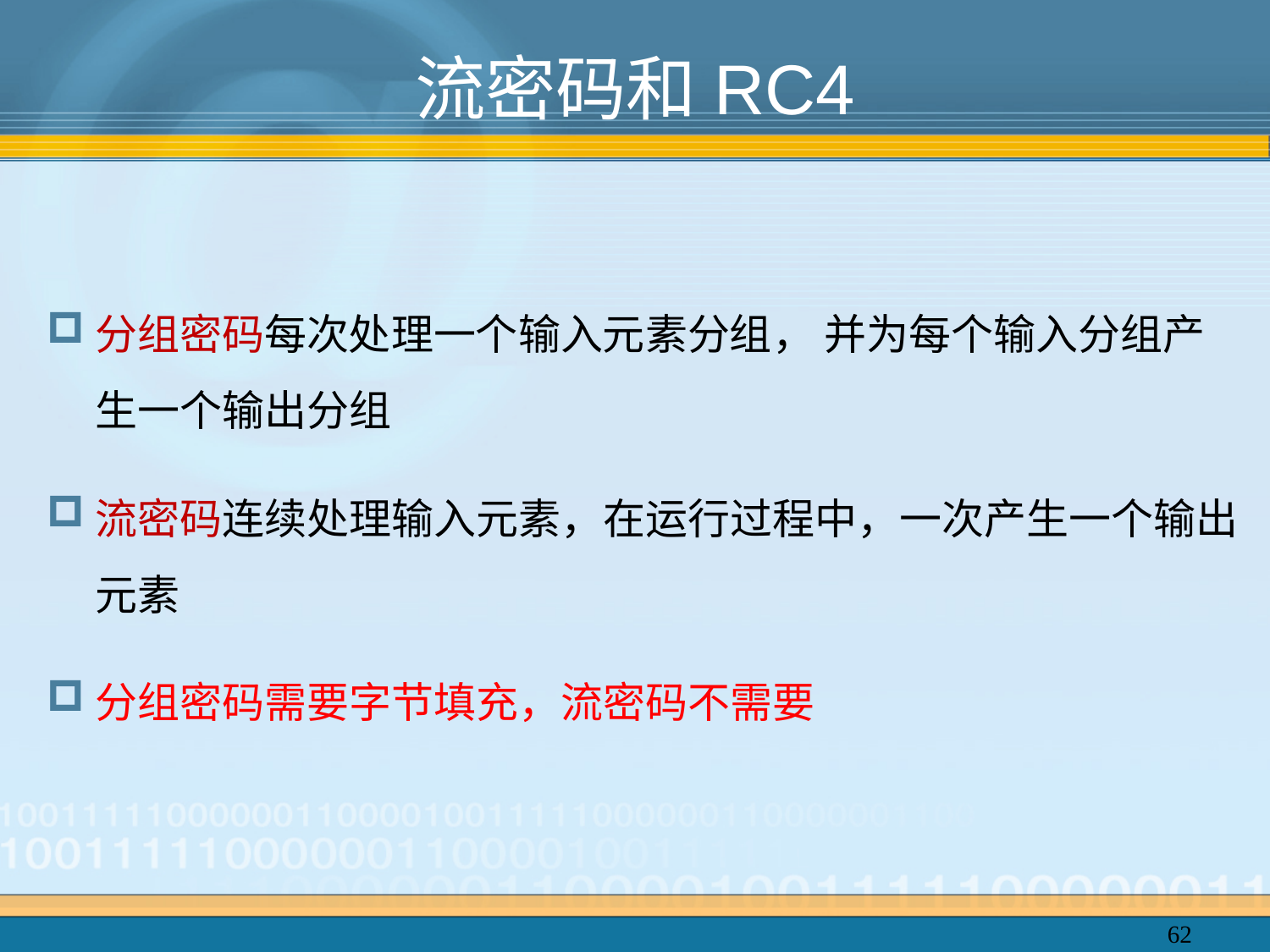

# 流密码和RC4
分组密码每次处理一个输入元素分组， 并为每个输入分组产生一个输出分组
流密码连续处理输入元素，在运行过程中，一次产生一个输出元素
分组密码需要字节填充，流密码不需要
62